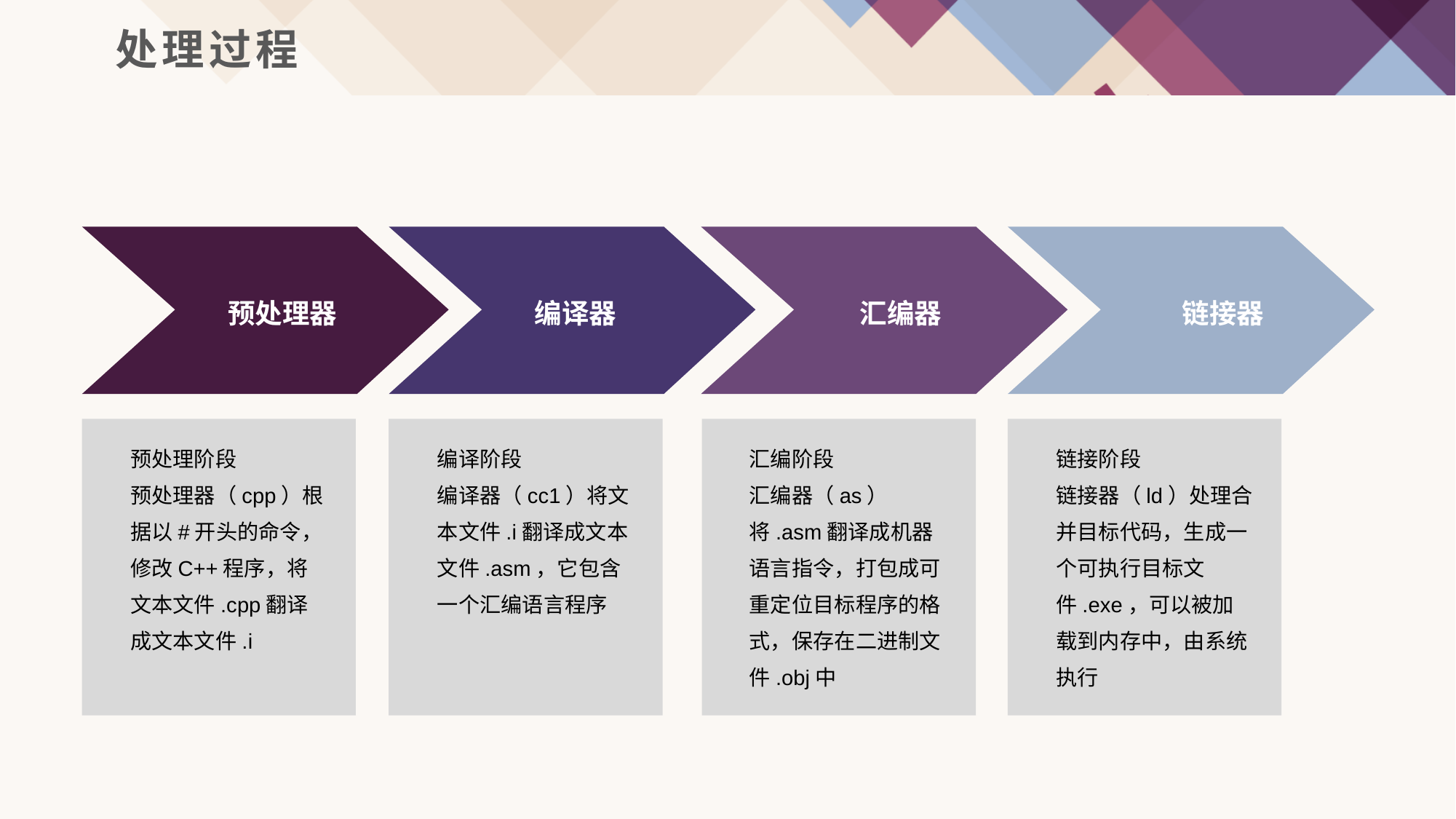

处理过程

链接器
汇编器
预处理器
编译器

预处理阶段
预处理器（cpp）根据以#开头的命令，修改C++程序，将文本文件.cpp翻译成文本文件.i
编译阶段
编译器（cc1）将文本文件.i翻译成文本文件.asm，它包含一个汇编语言程序
汇编阶段
汇编器（as）将.asm翻译成机器语言指令，打包成可重定位目标程序的格式，保存在二进制文件.obj中
链接阶段
链接器（ld）处理合并目标代码，生成一个可执行目标文件.exe，可以被加载到内存中，由系统执行